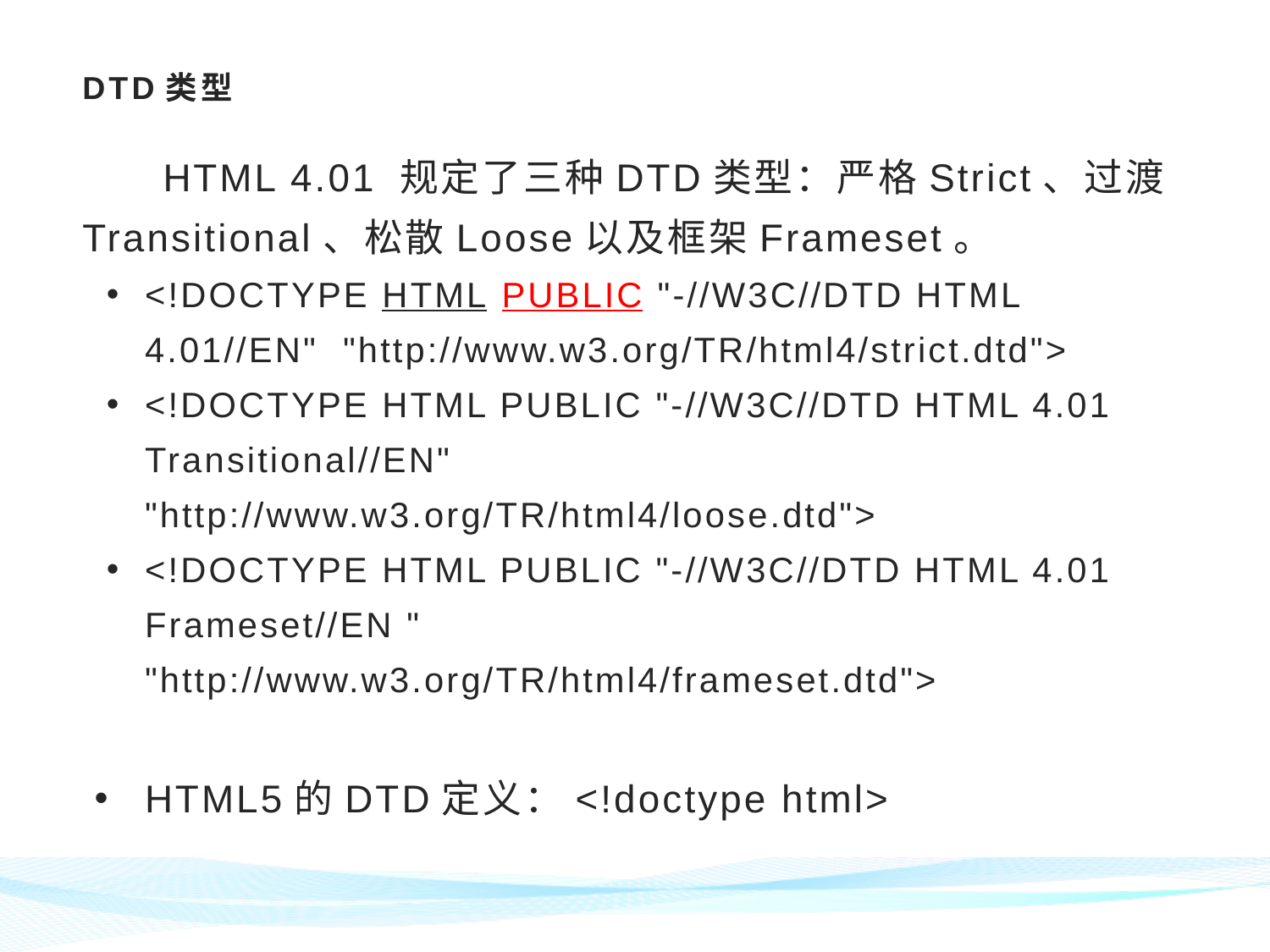

# DTD类型
      HTML 4.01 规定了三种DTD类型：严格Strict、过渡Transitional、松散Loose以及框架Frameset。
<!DOCTYPE HTML PUBLIC "-//W3C//DTD HTML 4.01//EN"  "http://www.w3.org/TR/html4/strict.dtd">
<!DOCTYPE HTML PUBLIC "-//W3C//DTD HTML 4.01 Transitional//EN"  "http://www.w3.org/TR/html4/loose.dtd">
<!DOCTYPE HTML PUBLIC "-//W3C//DTD HTML 4.01 Frameset//EN " "http://www.w3.org/TR/html4/frameset.dtd">

HTML5的DTD定义：<!doctype html>